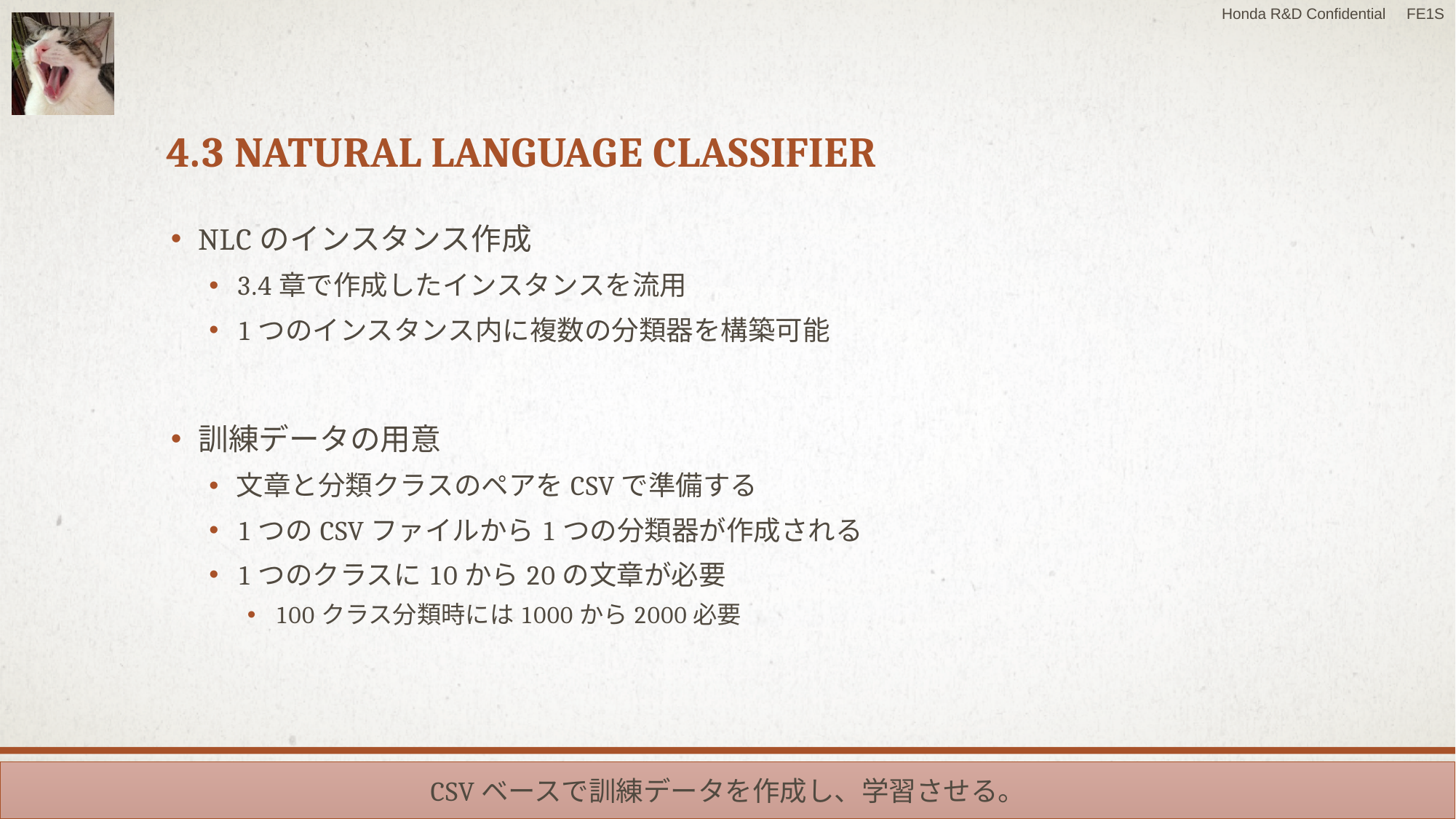

Honda R&D Confidential     FE1S
# 4.3 Natural Language Classifier
NLCのインスタンス作成
3.4章で作成したインスタンスを流用
1つのインスタンス内に複数の分類器を構築可能

訓練データの用意
文章と分類クラスのペアをCSVで準備する
1つのCSVファイルから1つの分類器が作成される
1つのクラスに10から20の文章が必要
100クラス分類時には1000から2000必要
CSVベースで訓練データを作成し、学習させる。